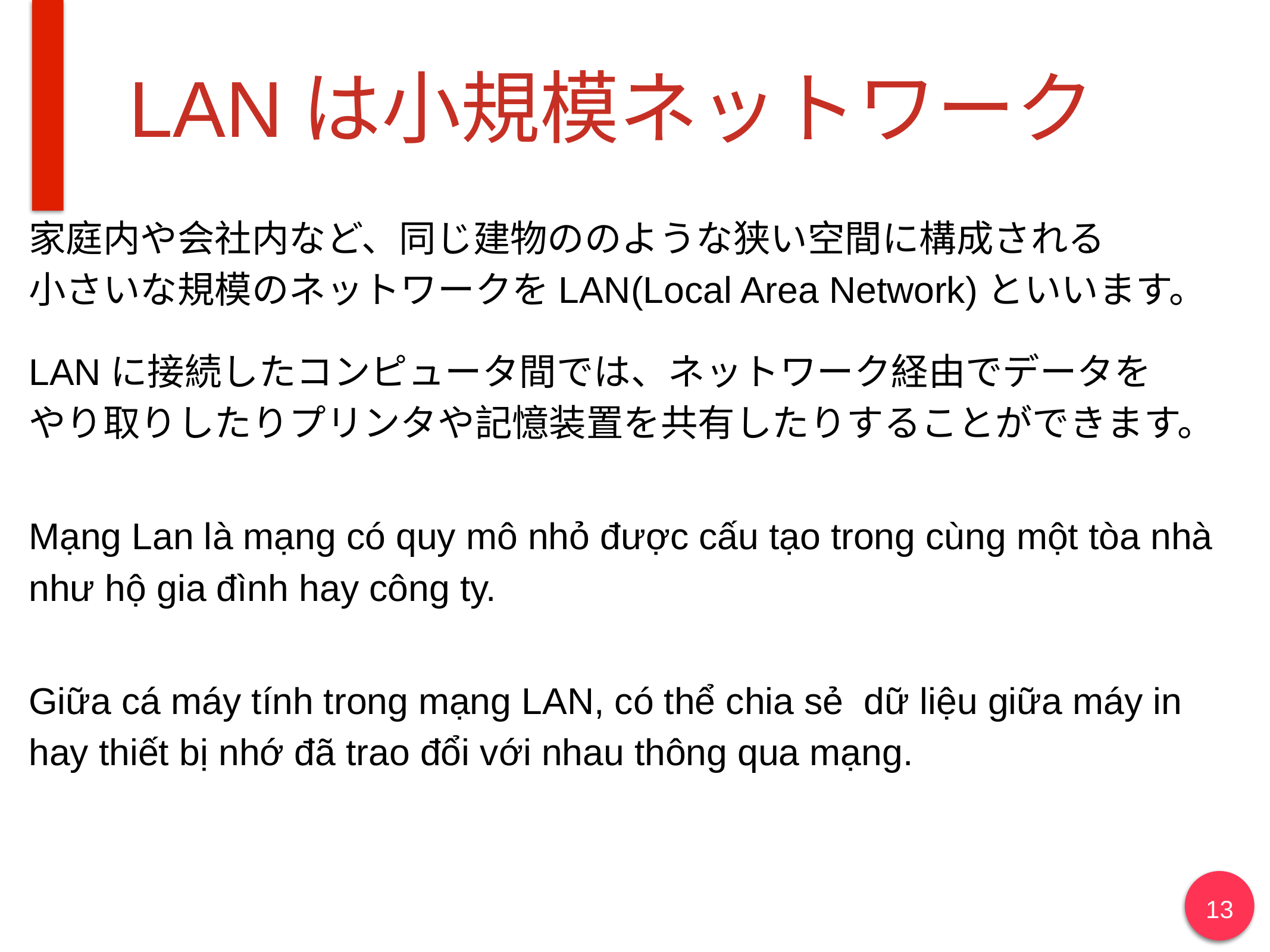

# LANは小規模ネットワーク
家庭内や会社内など、同じ建物ののような狭い空間に構成される　      小さいな規模のネットワークをLAN(Local Area Network)といいます。
LANに接続したコンピュータ間では、ネットワーク経由でデータを      やり取りしたりプリンタや記憶装置を共有したりすることができます。
Mạng Lan là mạng có quy mô nhỏ được cấu tạo trong cùng một tòa nhà như hộ gia đình hay công ty.
Giữa cá máy tính trong mạng LAN, có thể chia sẻ  dữ liệu giữa máy in hay thiết bị nhớ đã trao đổi với nhau thông qua mạng.
13